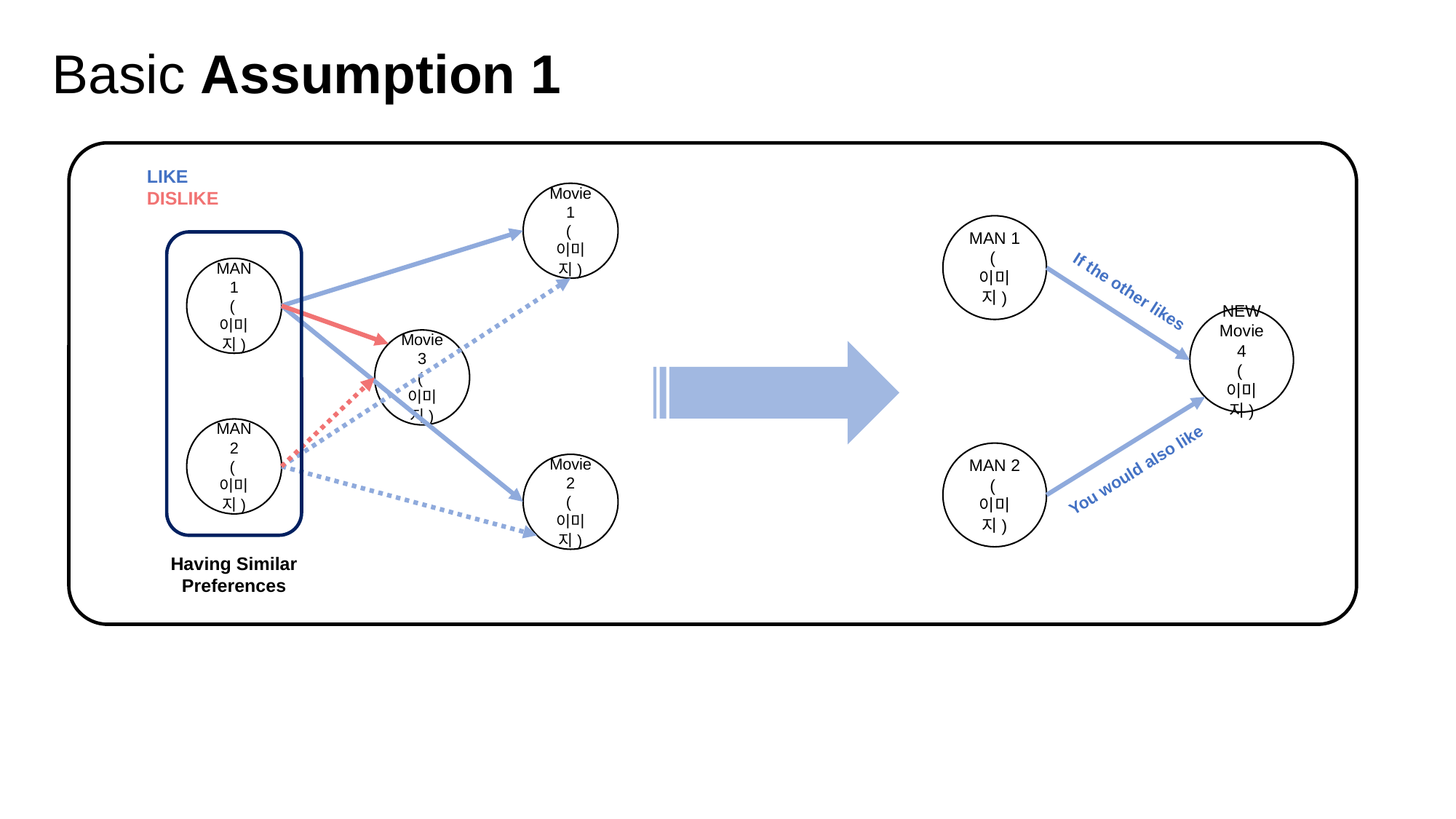

# Basic Assumption 1

LIKE
DISLIKE
Movie1
(이미지)
MAN 1
(이미지)

MAN 1
(이미지)
If the other likes
NEW
Movie4
(이미지)
Movie3
(이미지)

MAN 2
(이미지)
MAN 2
(이미지)
You would also like
Movie2
(이미지)
Having Similar Preferences